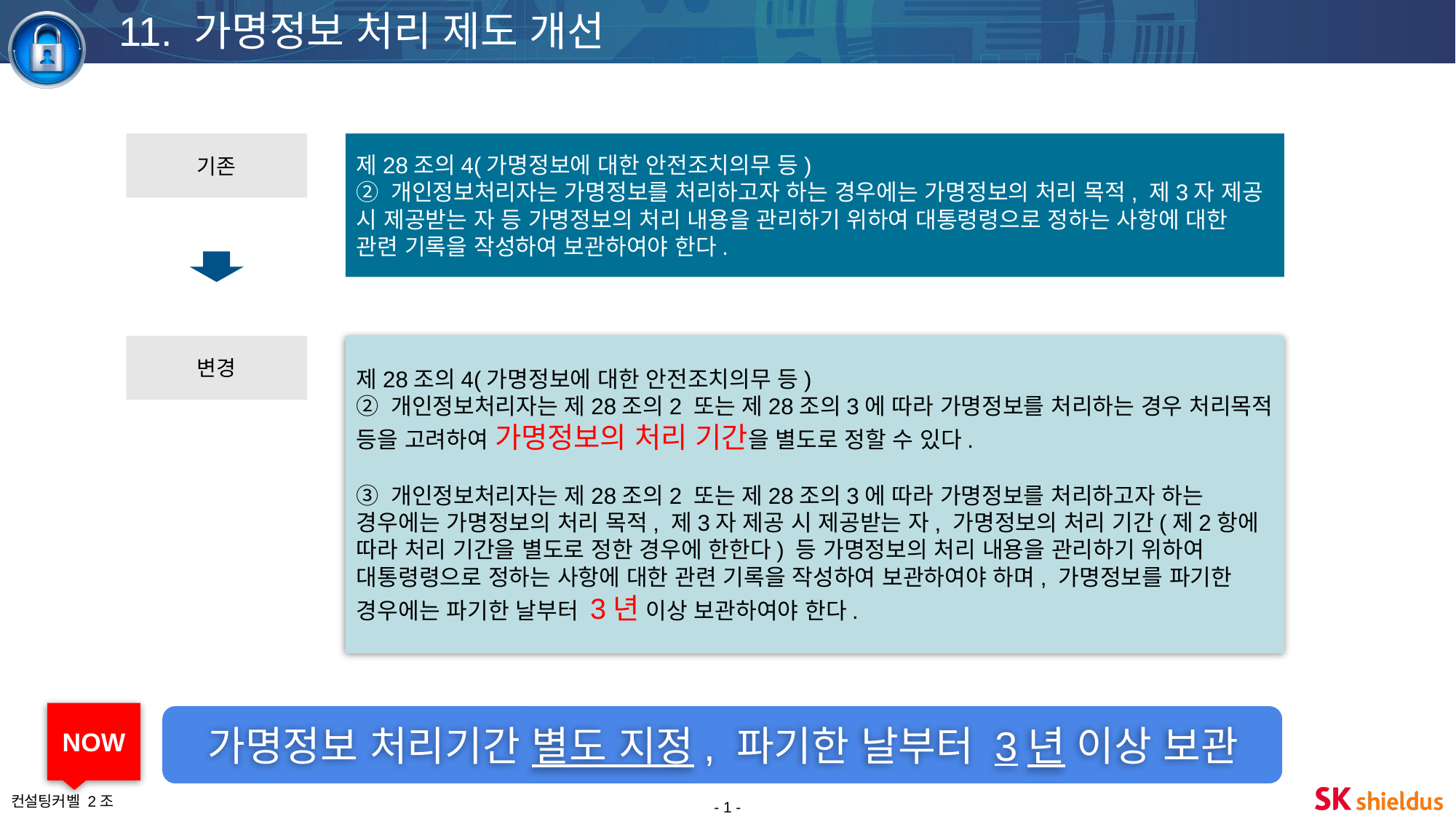

11. 가명정보 처리 제도 개선

기존
제28조의4(가명정보에 대한 안전조치의무 등)
② 개인정보처리자는 가명정보를 처리하고자 하는 경우에는 가명정보의 처리 목적, 제3자 제공 시 제공받는 자 등 가명정보의 처리 내용을 관리하기 위하여 대통령령으로 정하는 사항에 대한 관련 기록을 작성하여 보관하여야 한다.

변경
제28조의4(가명정보에 대한 안전조치의무 등)
② 개인정보처리자는 제28조의2 또는 제28조의3에 따라 가명정보를 처리하는 경우 처리목적 등을 고려하여 가명정보의 처리 기간을 별도로 정할 수 있다.

③ 개인정보처리자는 제28조의2 또는 제28조의3에 따라 가명정보를 처리하고자 하는 경우에는 가명정보의 처리 목적, 제3자 제공 시 제공받는 자, 가명정보의 처리 기간(제2항에 따라 처리 기간을 별도로 정한 경우에 한한다) 등 가명정보의 처리 내용을 관리하기 위하여 대통령령으로 정하는 사항에 대한 관련 기록을 작성하여 보관하여야 하며, 가명정보를 파기한 경우에는 파기한 날부터 3년 이상 보관하여야 한다.
NOW

가명정보 처리기간 별도 지정, 파기한 날부터 3년 이상 보관
- 1 -